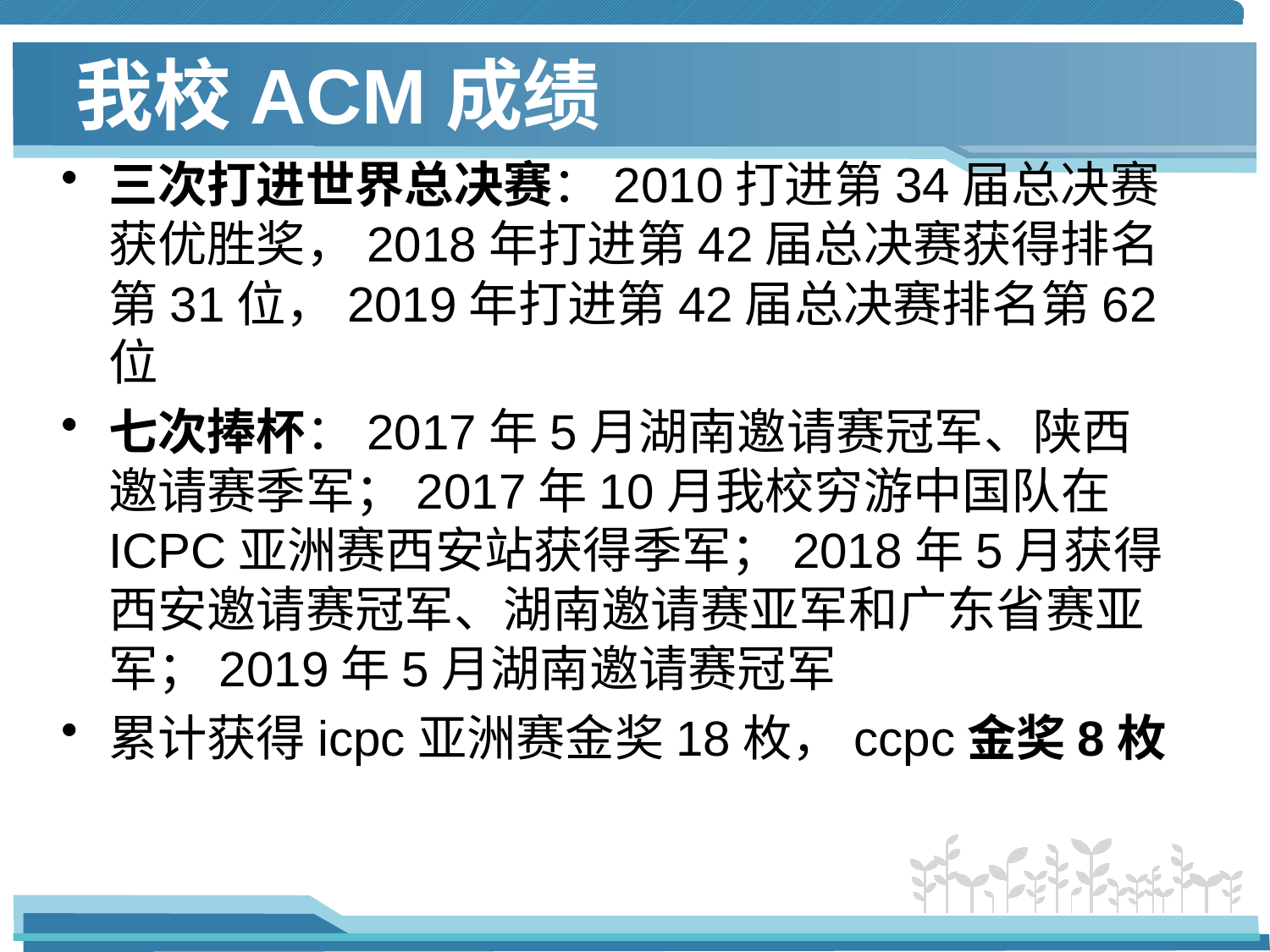

# 我校ACM成绩
三次打进世界总决赛：2010打进第34届总决赛获优胜奖，2018年打进第42届总决赛获得排名第31位，2019年打进第42届总决赛排名第62位
七次捧杯：2017年5月湖南邀请赛冠军、陕西邀请赛季军；2017年10月我校穷游中国队在ICPC亚洲赛西安站获得季军；2018年5月获得西安邀请赛冠军、湖南邀请赛亚军和广东省赛亚军；2019年5月湖南邀请赛冠军
累计获得icpc亚洲赛金奖18枚，ccpc金奖8枚